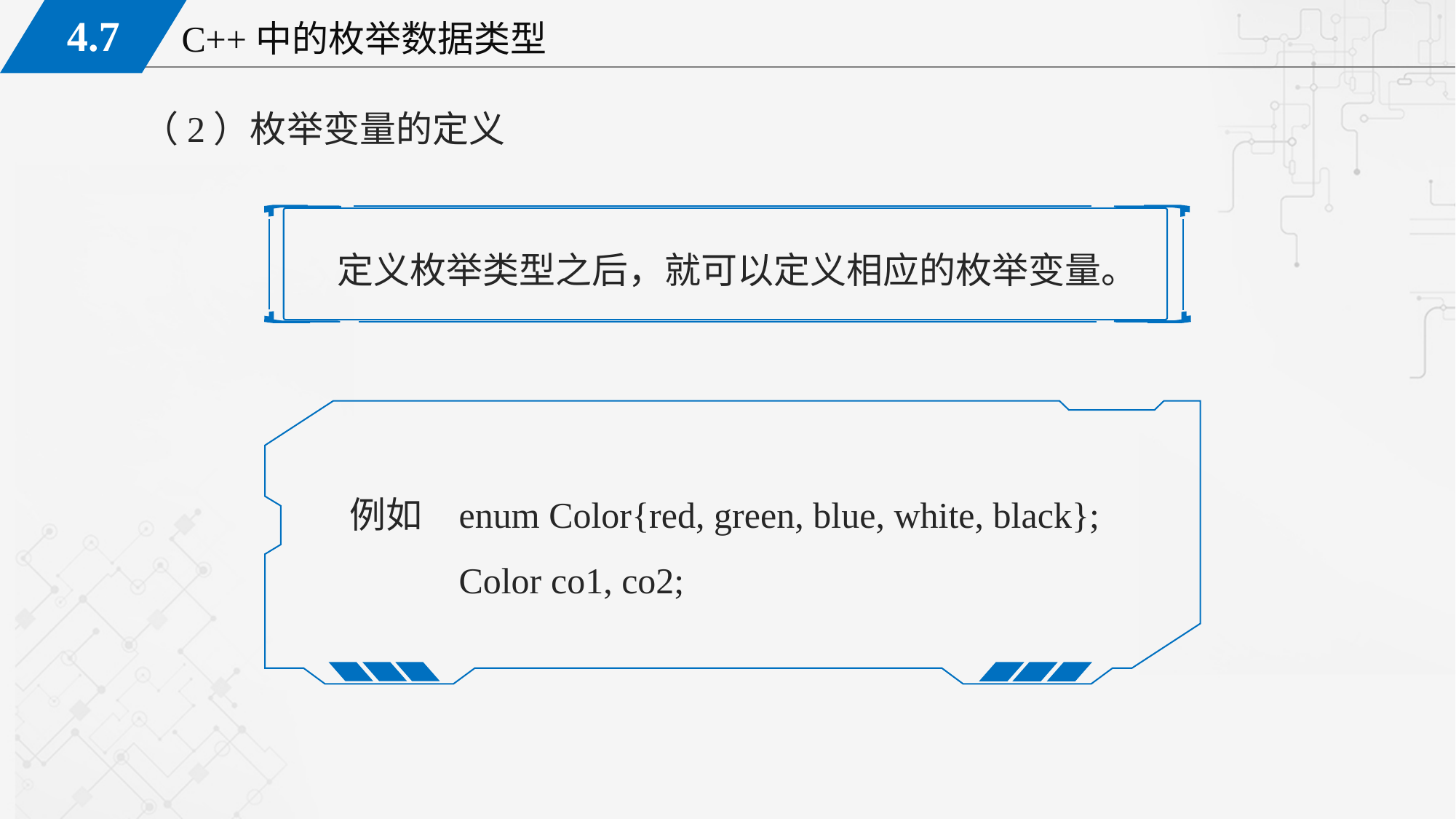

（2）枚举变量的定义

定义枚举类型之后，就可以定义相应的枚举变量。

例如	enum Color{red, green, blue, white, black};
	Color co1, co2;